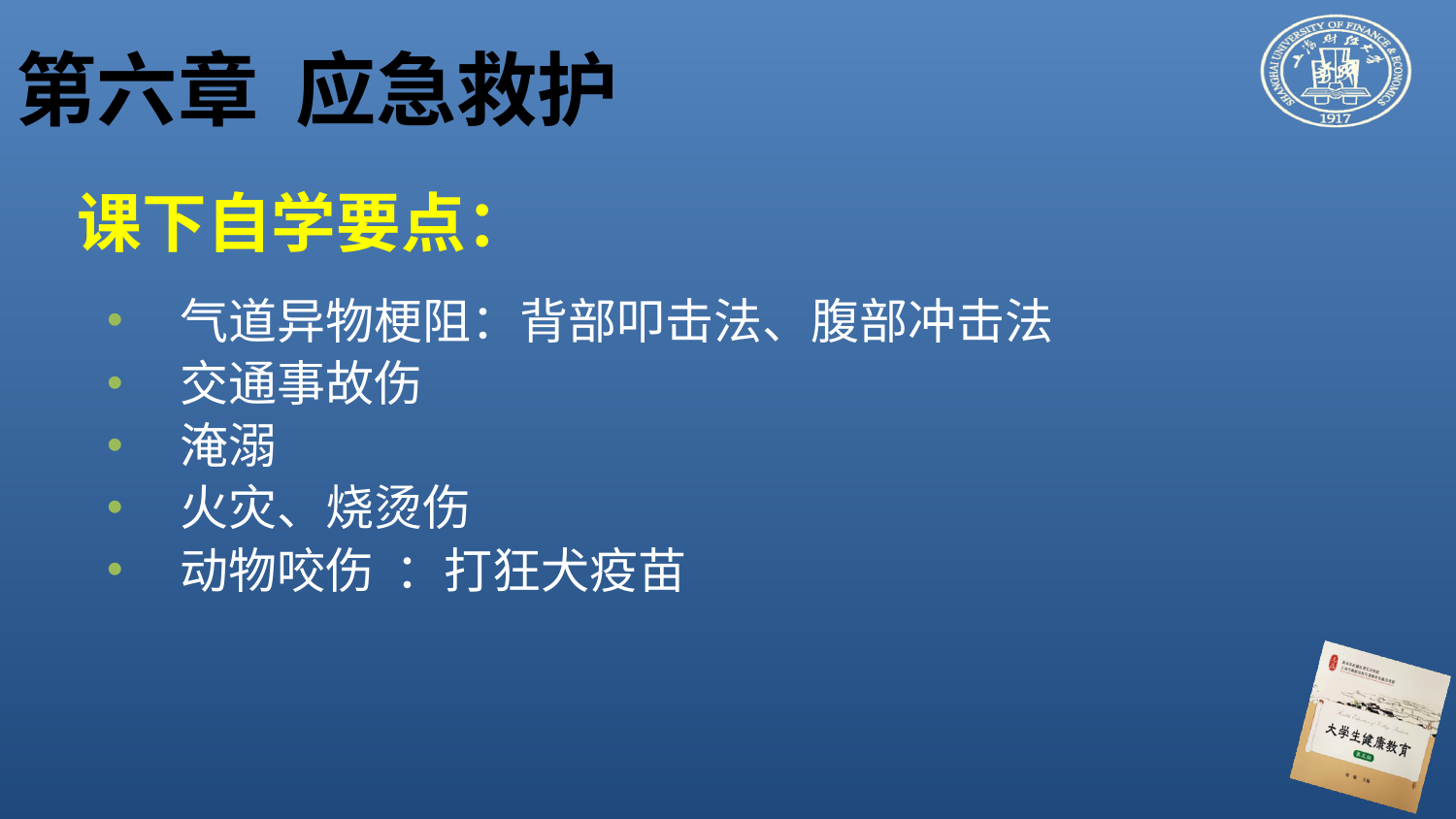

# 第六章  应急救护
课下自学要点：
气道异物梗阻：背部叩击法、腹部冲击法
交通事故伤
淹溺
火灾、烧烫伤
动物咬伤  ：打狂犬疫苗